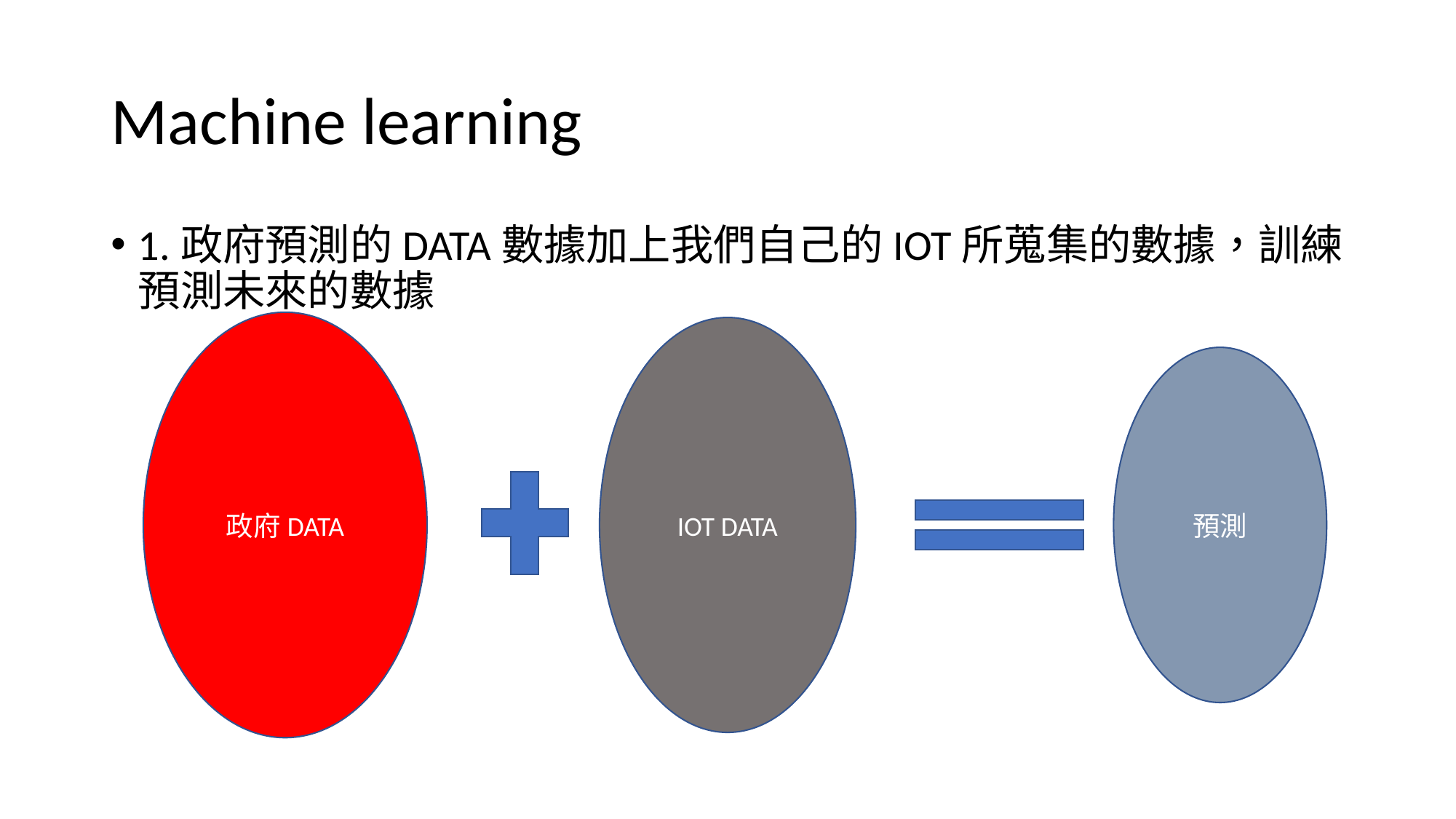

# Machine learning
1.政府預測的DATA數據加上我們自己的IOT所蒐集的數據，訓練預測未來的數據

政府DATA
IOT DATA
預測